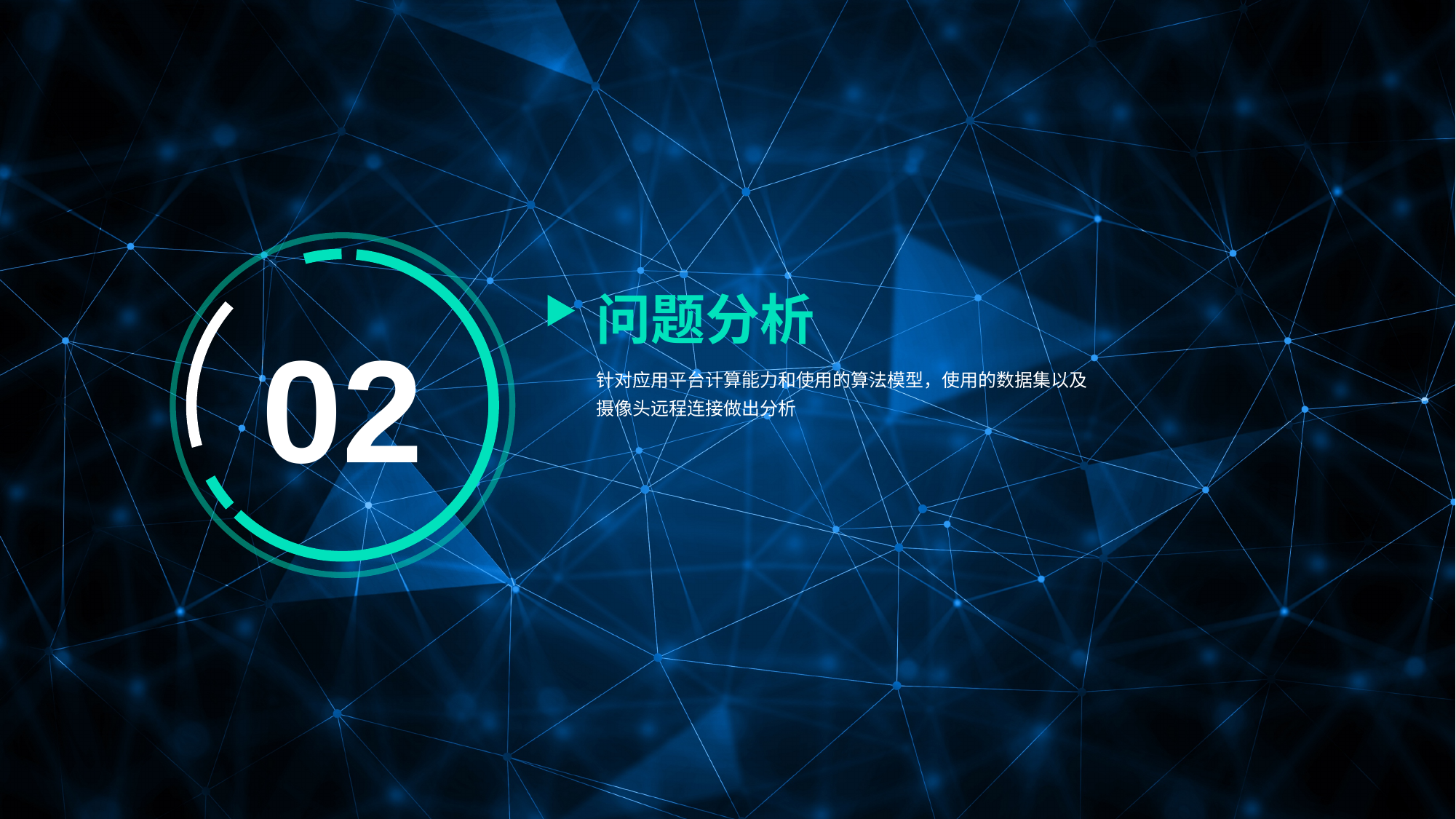

问题分析

02
针对应用平台计算能力和使用的算法模型，使用的数据集以及摄像头远程连接做出分析